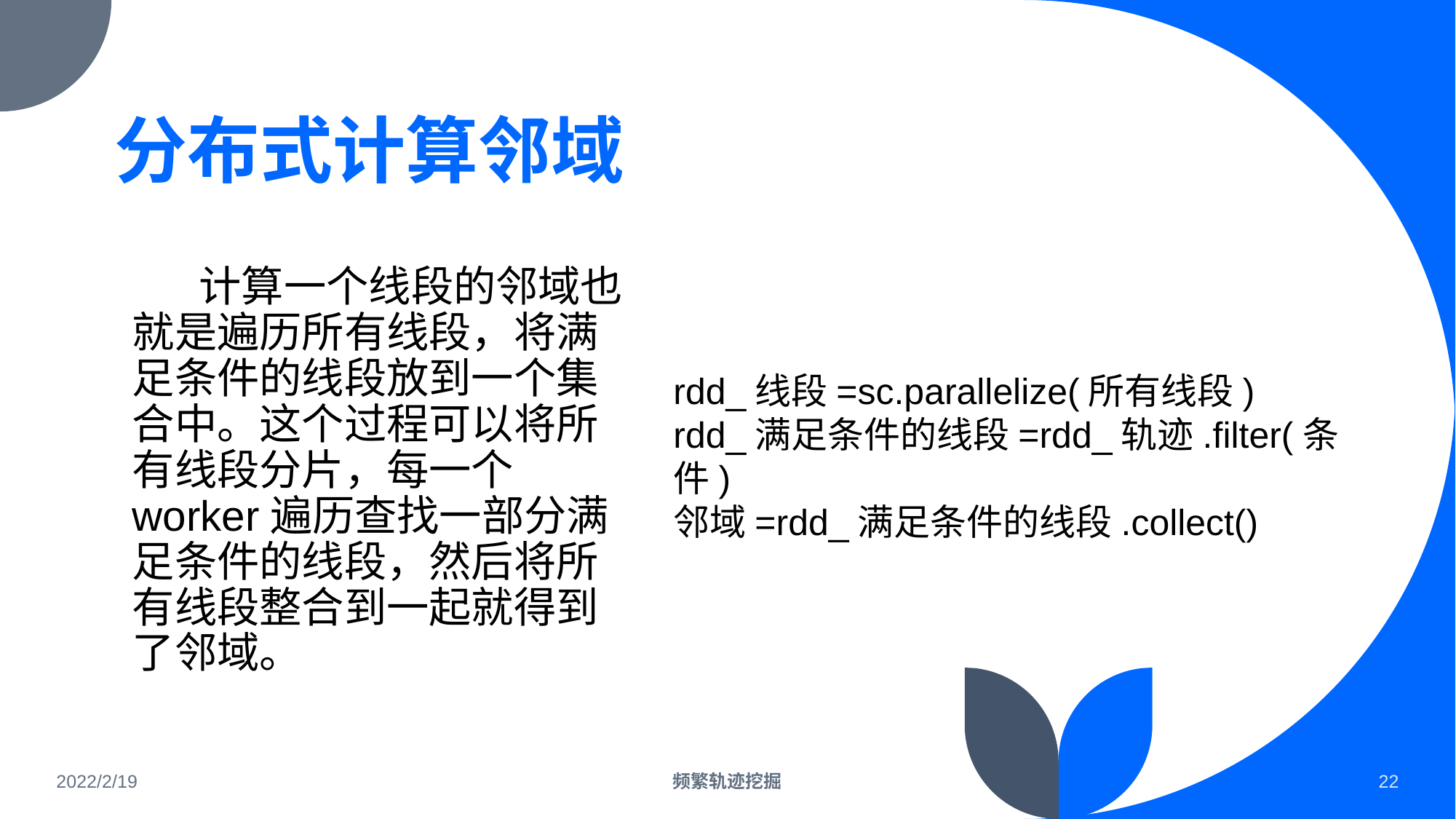

# 分布式计算邻域
      计算一个线段的邻域也就是遍历所有线段，将满足条件的线段放到一个集合中。这个过程可以将所有线段分片，每一个worker遍历查找一部分满足条件的线段，然后将所有线段整合到一起就得到了邻域。
rdd_线段=sc.parallelize(所有线段)
rdd_满足条件的线段=rdd_轨迹.filter(条件)
邻域=rdd_满足条件的线段.collect()
2022/2/19
频繁轨迹挖掘
22